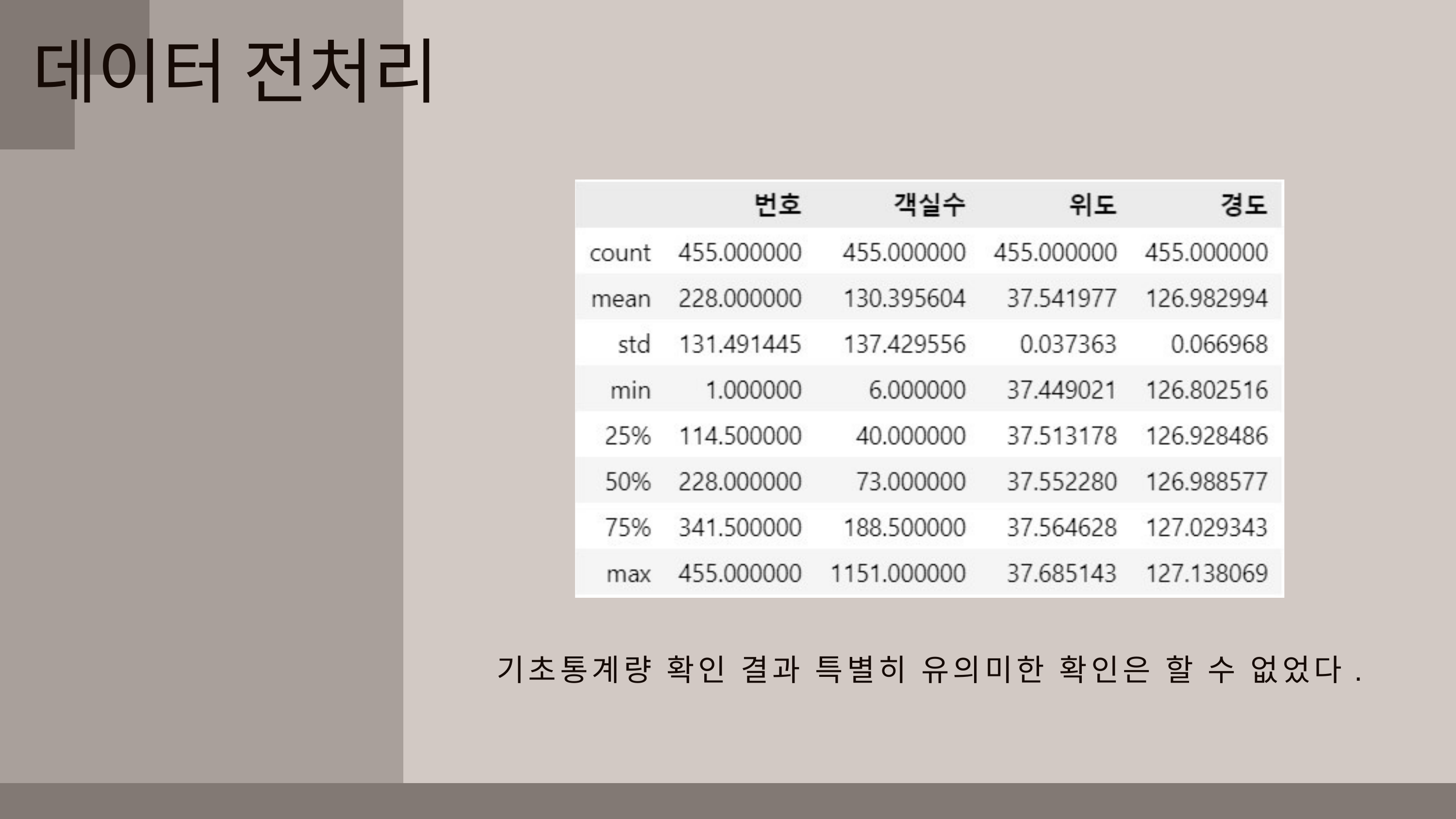

데이터 전처리

기초통계량 확인 결과 특별히 유의미한 확인은 할 수 없었다.